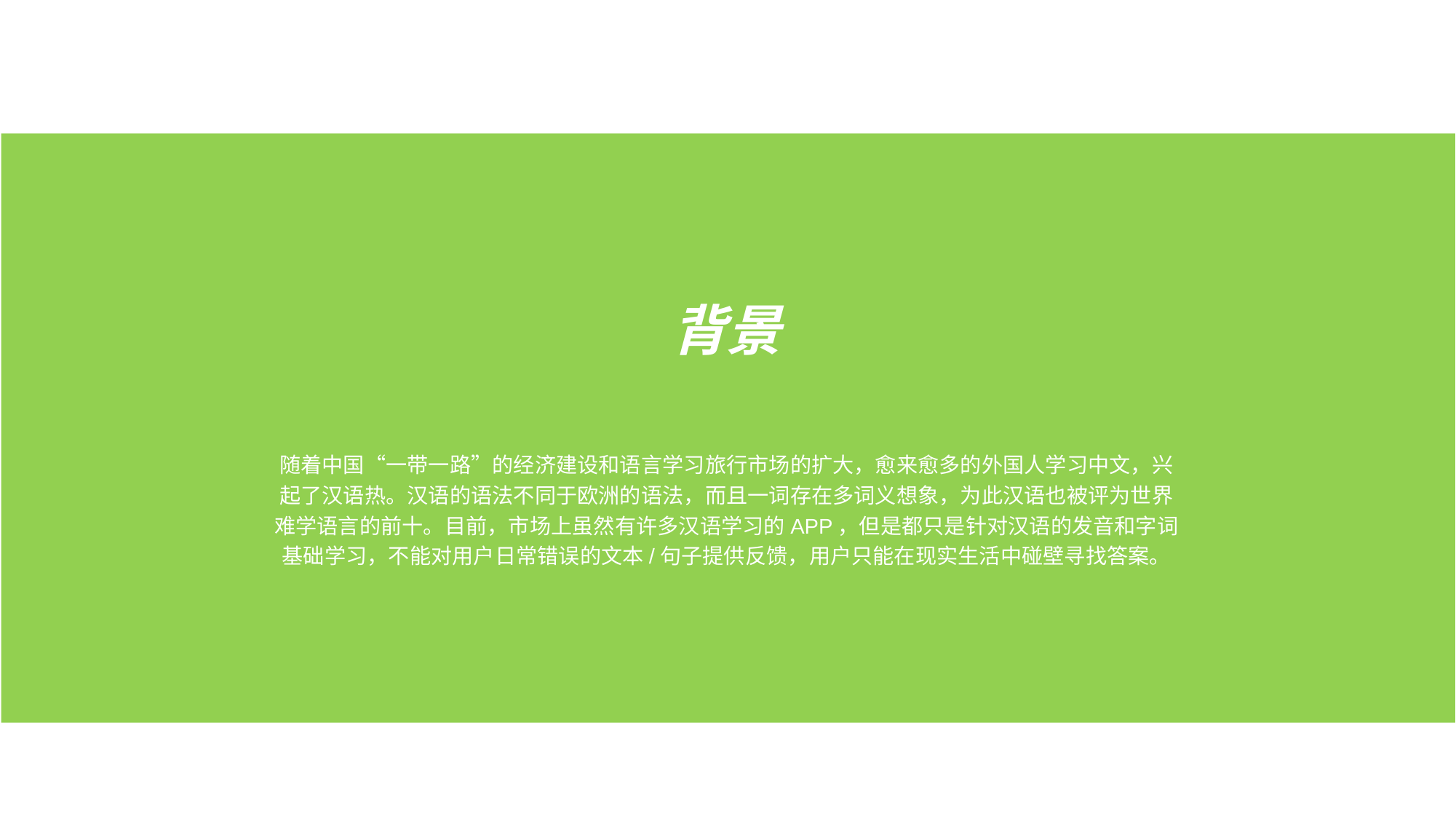

背景
随着中国“一带一路”的经济建设和语言学习旅行市场的扩大，愈来愈多的外国人学习中文，兴起了汉语热。汉语的语法不同于欧洲的语法，而且一词存在多词义想象，为此汉语也被评为世界难学语言的前十。目前，市场上虽然有许多汉语学习的APP，但是都只是针对汉语的发音和字词基础学习，不能对用户日常错误的文本/句子提供反馈，用户只能在现实生活中碰壁寻找答案。